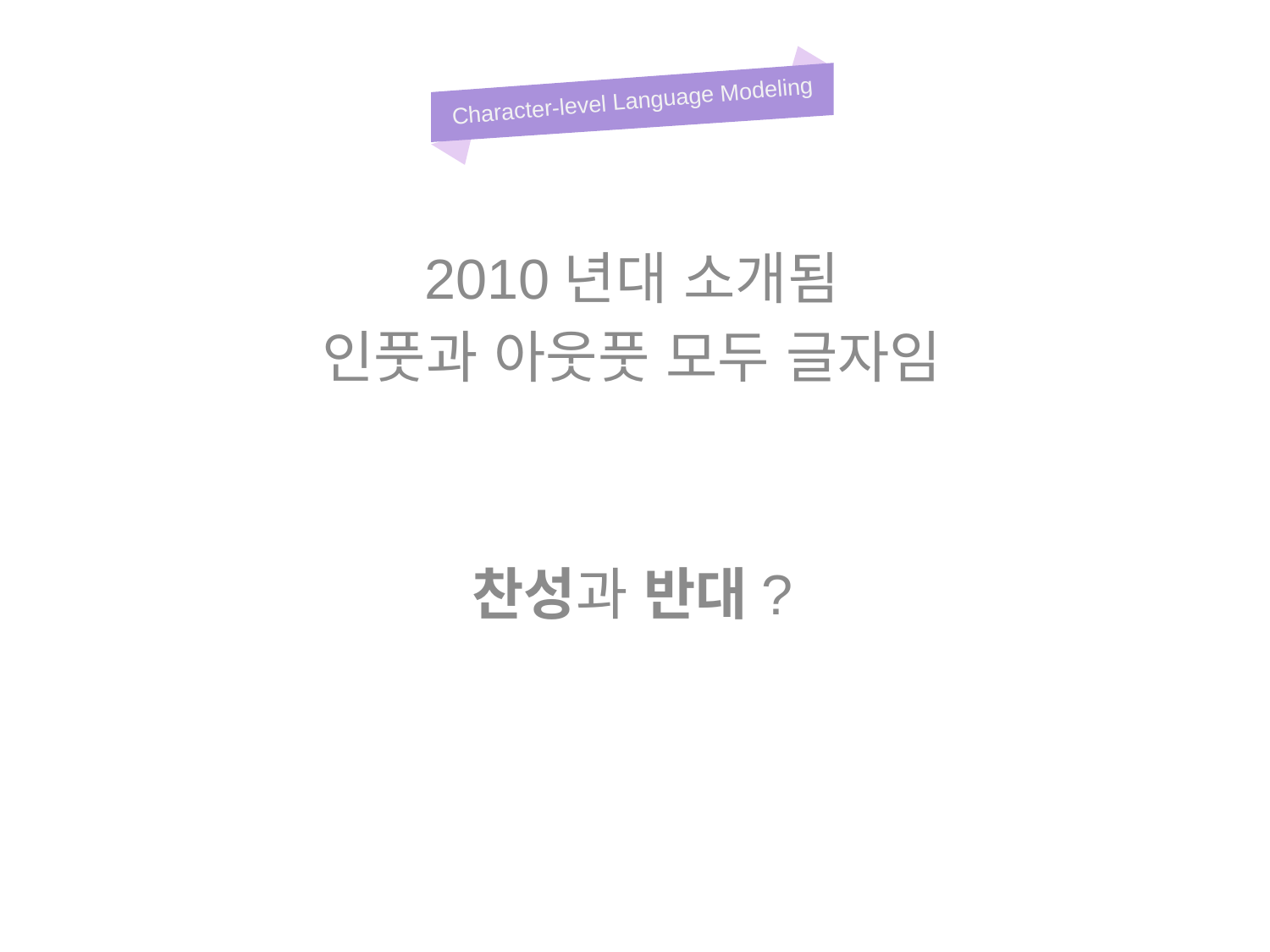

Character-level Language Modeling

2010년대 소개됨
인풋과 아웃풋 모두 글자임

찬성과 반대?